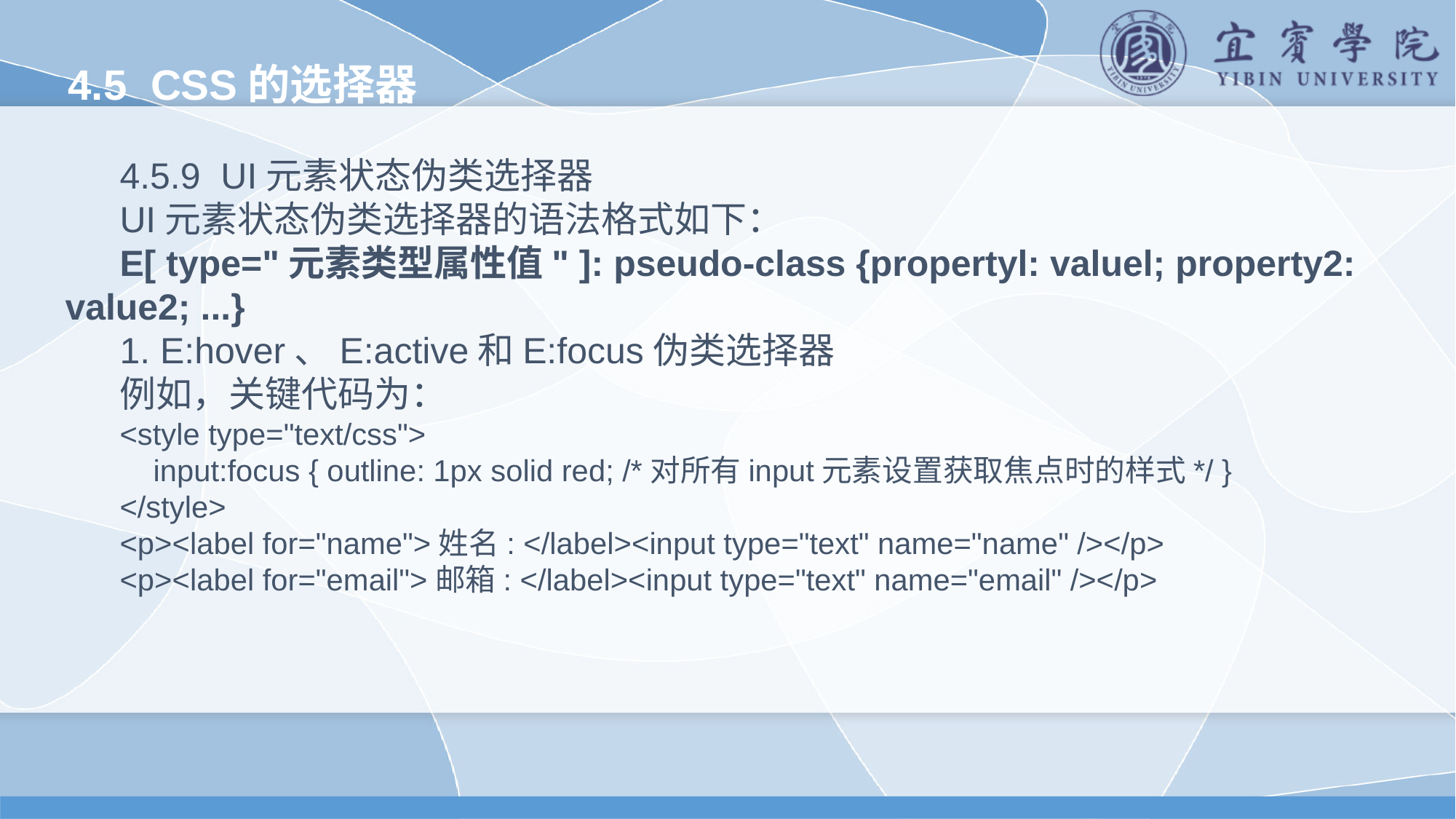

4.5  CSS的选择器
4.5.9  UI元素状态伪类选择器
UI元素状态伪类选择器的语法格式如下：
E[ type="元素类型属性值" ]: pseudo-class {propertyl: valuel; property2: value2; ...}
1. E:hover、E:active和E:focus伪类选择器
例如，关键代码为：
<style type="text/css">
    input:focus { outline: 1px solid red; /*对所有input元素设置获取焦点时的样式*/ }
</style>
<p><label for="name">姓名: </label><input type="text" name="name" /></p>
<p><label for="email">邮箱: </label><input type="text" name="email" /></p>